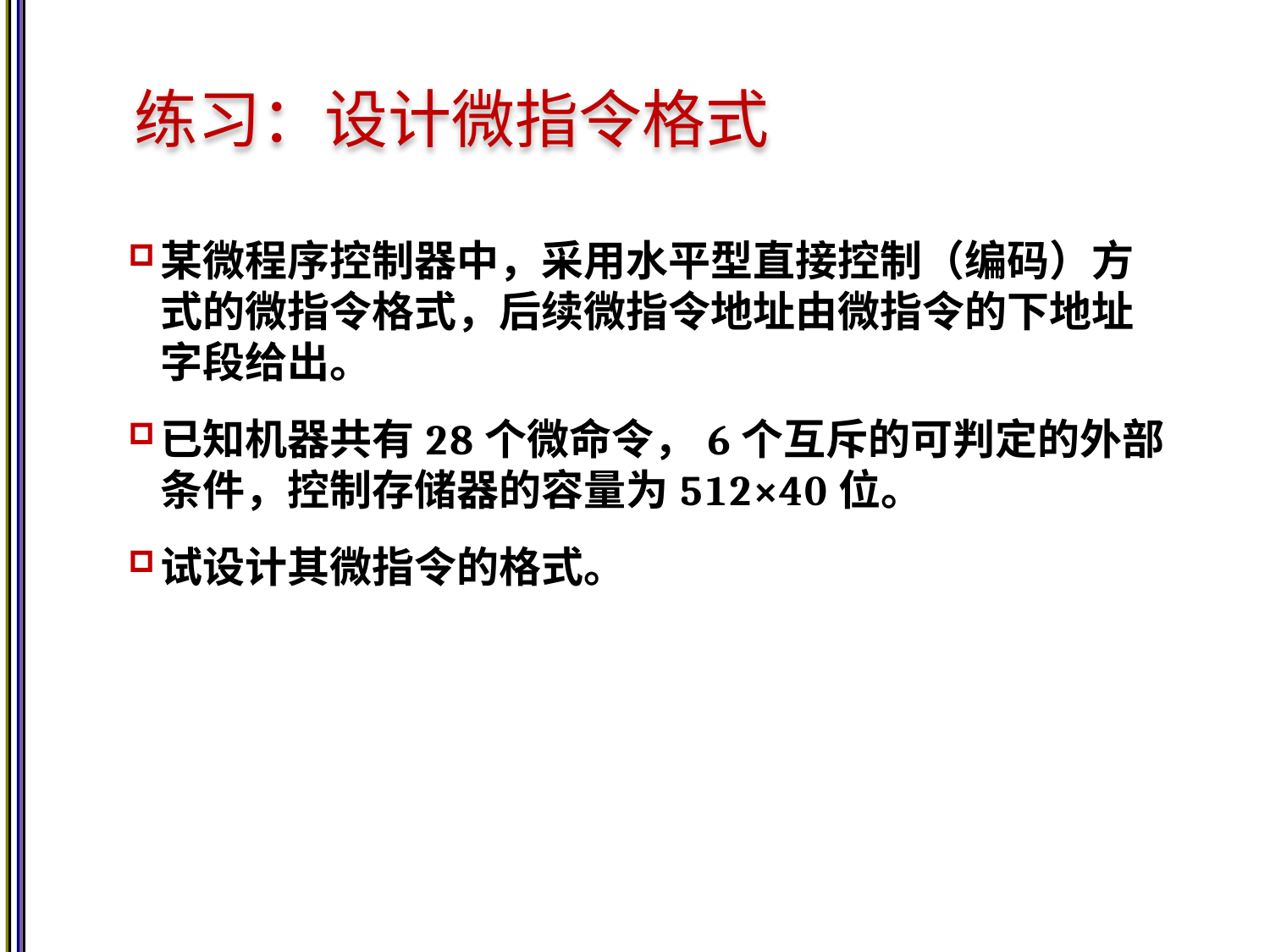

# 练习：设计微指令格式
某微程序控制器中，采用水平型直接控制（编码）方式的微指令格式，后续微指令地址由微指令的下地址字段给出。
已知机器共有28个微命令，6个互斥的可判定的外部条件，控制存储器的容量为512×40位。
试设计其微指令的格式。
128